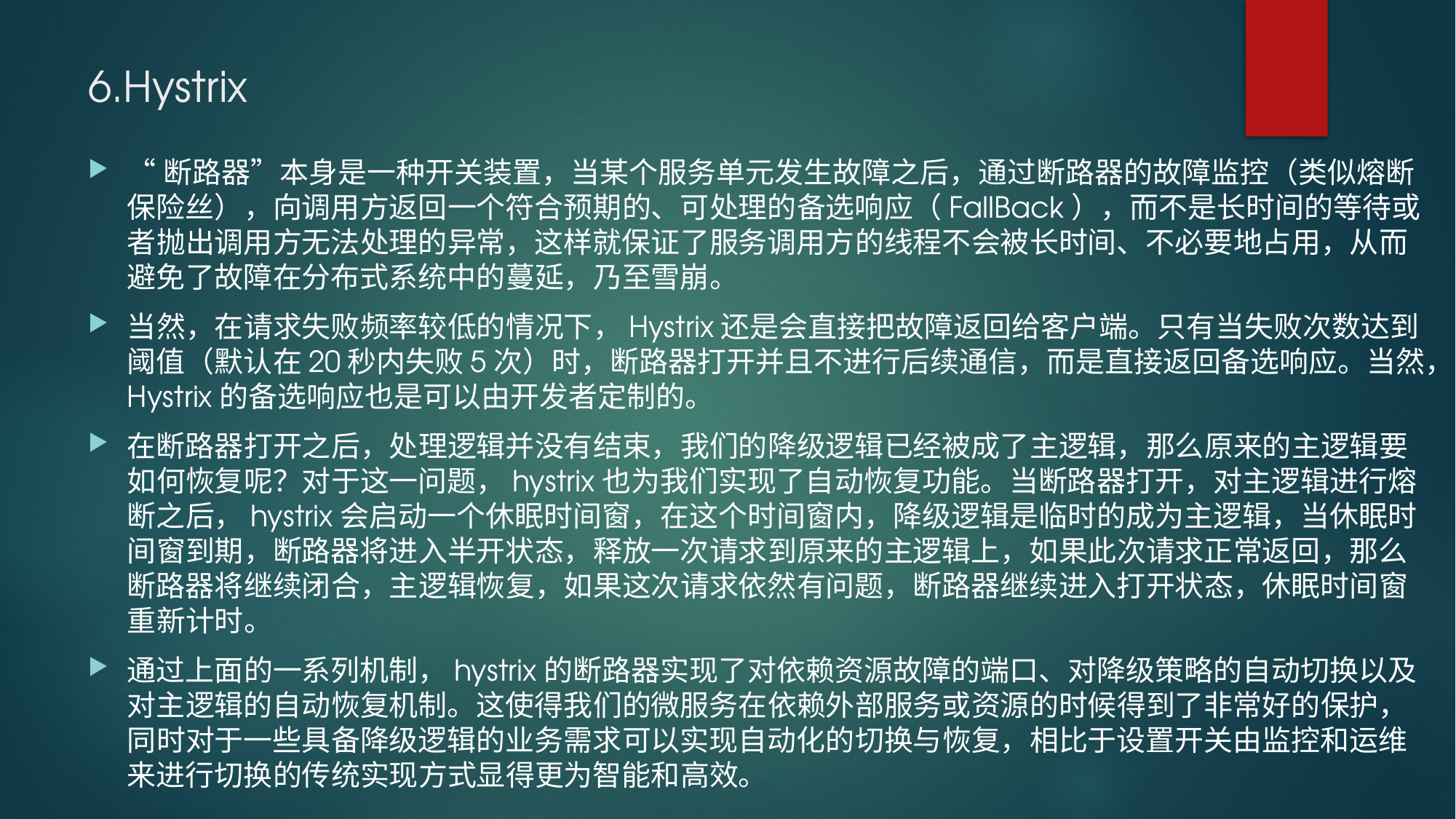

# 6.Hystrix
“断路器”本身是一种开关装置，当某个服务单元发生故障之后，通过断路器的故障监控（类似熔断保险丝），向调用方返回一个符合预期的、可处理的备选响应（FallBack），而不是长时间的等待或者抛出调用方无法处理的异常，这样就保证了服务调用方的线程不会被长时间、不必要地占用，从而避免了故障在分布式系统中的蔓延，乃至雪崩。
当然，在请求失败频率较低的情况下，Hystrix还是会直接把故障返回给客户端。只有当失败次数达到阈值（默认在20秒内失败5次）时，断路器打开并且不进行后续通信，而是直接返回备选响应。当然，Hystrix的备选响应也是可以由开发者定制的。
在断路器打开之后，处理逻辑并没有结束，我们的降级逻辑已经被成了主逻辑，那么原来的主逻辑要如何恢复呢？对于这一问题，hystrix也为我们实现了自动恢复功能。当断路器打开，对主逻辑进行熔断之后，hystrix会启动一个休眠时间窗，在这个时间窗内，降级逻辑是临时的成为主逻辑，当休眠时间窗到期，断路器将进入半开状态，释放一次请求到原来的主逻辑上，如果此次请求正常返回，那么断路器将继续闭合，主逻辑恢复，如果这次请求依然有问题，断路器继续进入打开状态，休眠时间窗重新计时。
通过上面的一系列机制，hystrix的断路器实现了对依赖资源故障的端口、对降级策略的自动切换以及对主逻辑的自动恢复机制。这使得我们的微服务在依赖外部服务或资源的时候得到了非常好的保护，同时对于一些具备降级逻辑的业务需求可以实现自动化的切换与恢复，相比于设置开关由监控和运维来进行切换的传统实现方式显得更为智能和高效。